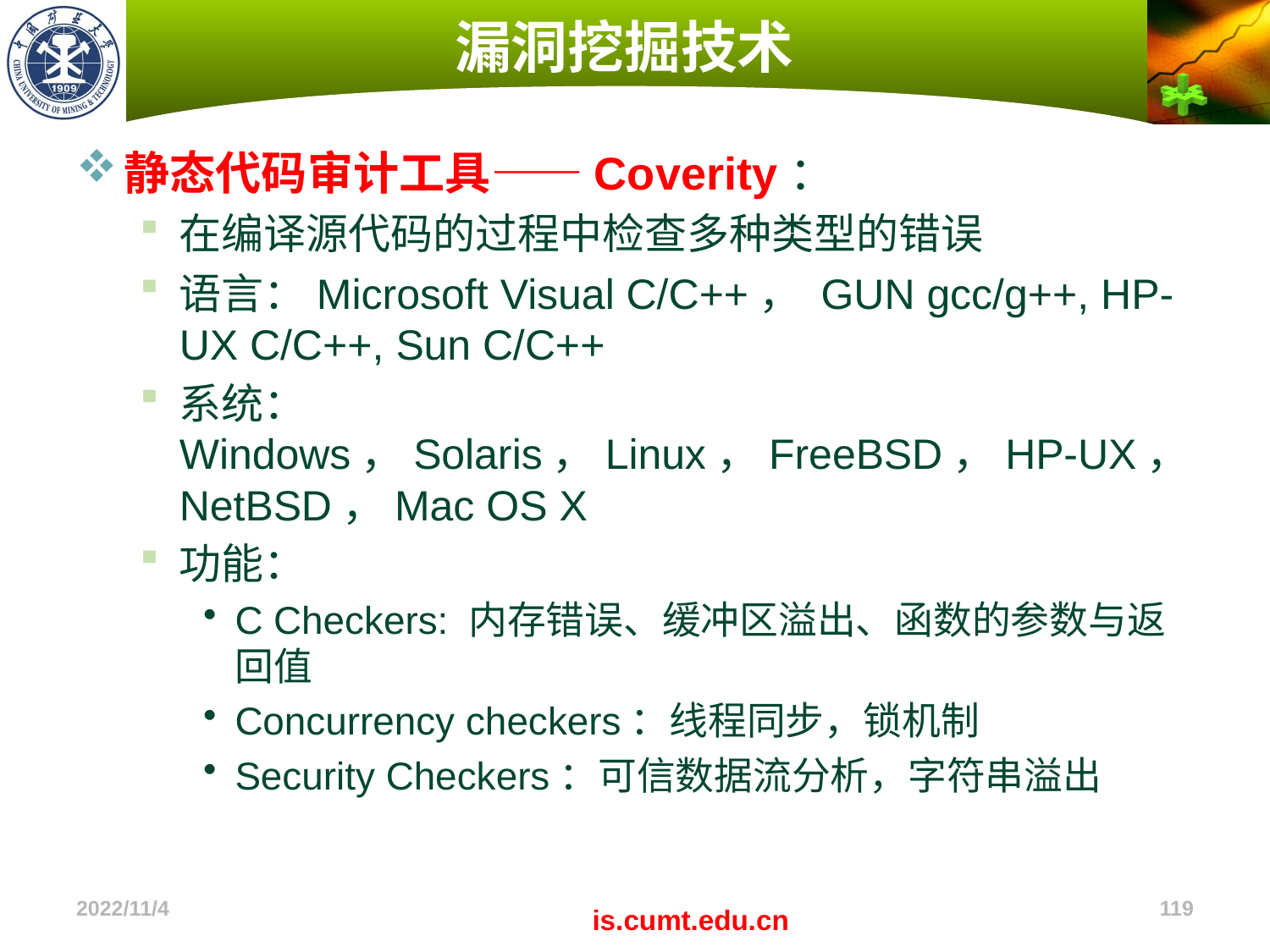

# 漏洞挖掘技术
静态代码审计工具——Coverity：
在编译源代码的过程中检查多种类型的错误
语言：Microsoft Visual C/C++， GUN gcc/g++, HP-UX C/C++, Sun C/C++
系统：Windows，Solaris，Linux，FreeBSD，HP-UX，NetBSD，Mac OS X
功能：
C Checkers: 内存错误、缓冲区溢出、函数的参数与返回值
Concurrency checkers：线程同步，锁机制
Security Checkers：可信数据流分析，字符串溢出

2022/11/4
119
is.cumt.edu.cn